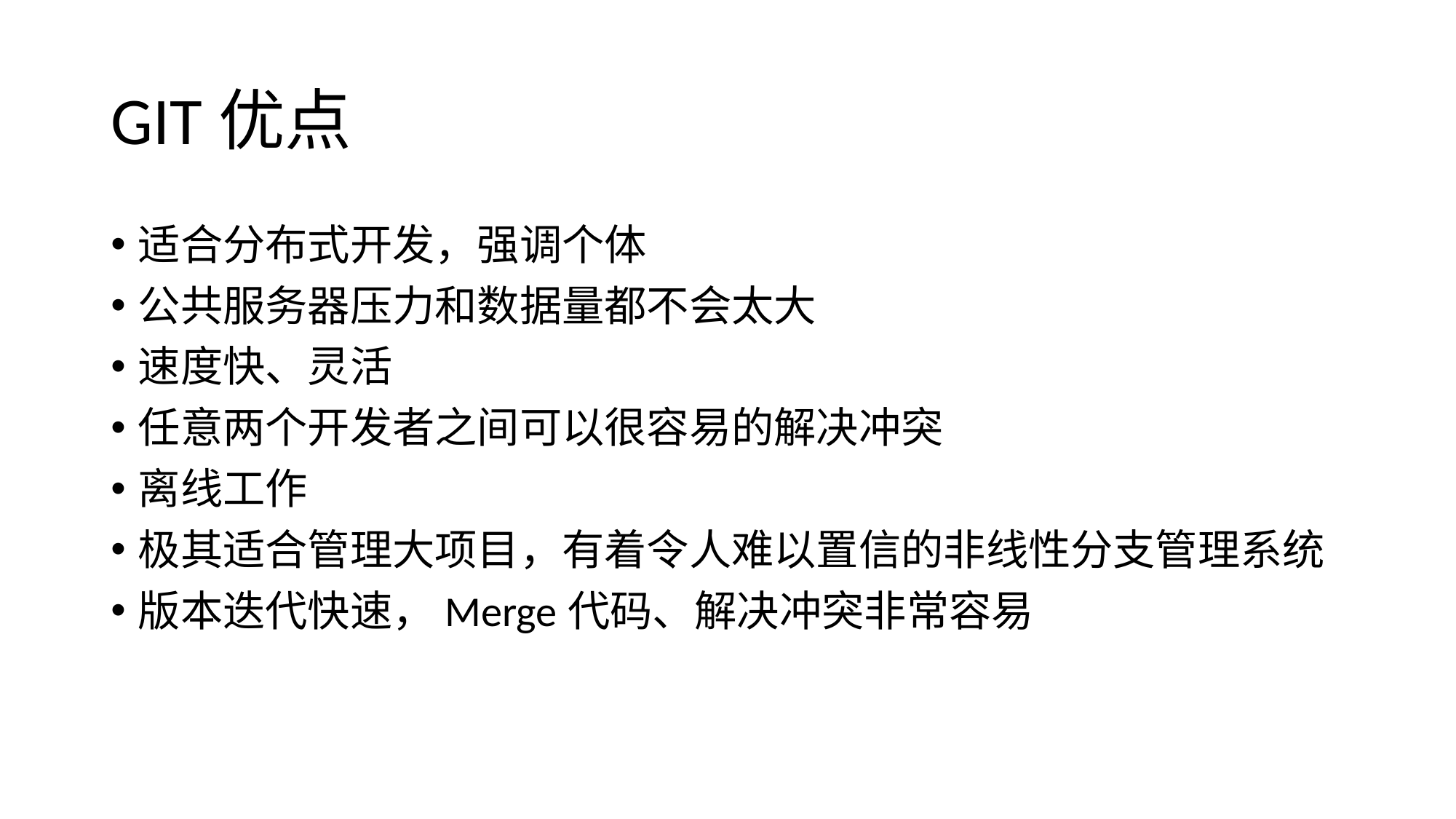

# GIT优点
适合分布式开发，强调个体
公共服务器压力和数据量都不会太大
速度快、灵活
任意两个开发者之间可以很容易的解决冲突
离线工作
极其适合管理大项目，有着令人难以置信的非线性分支管理系统
版本迭代快速，Merge代码、解决冲突非常容易